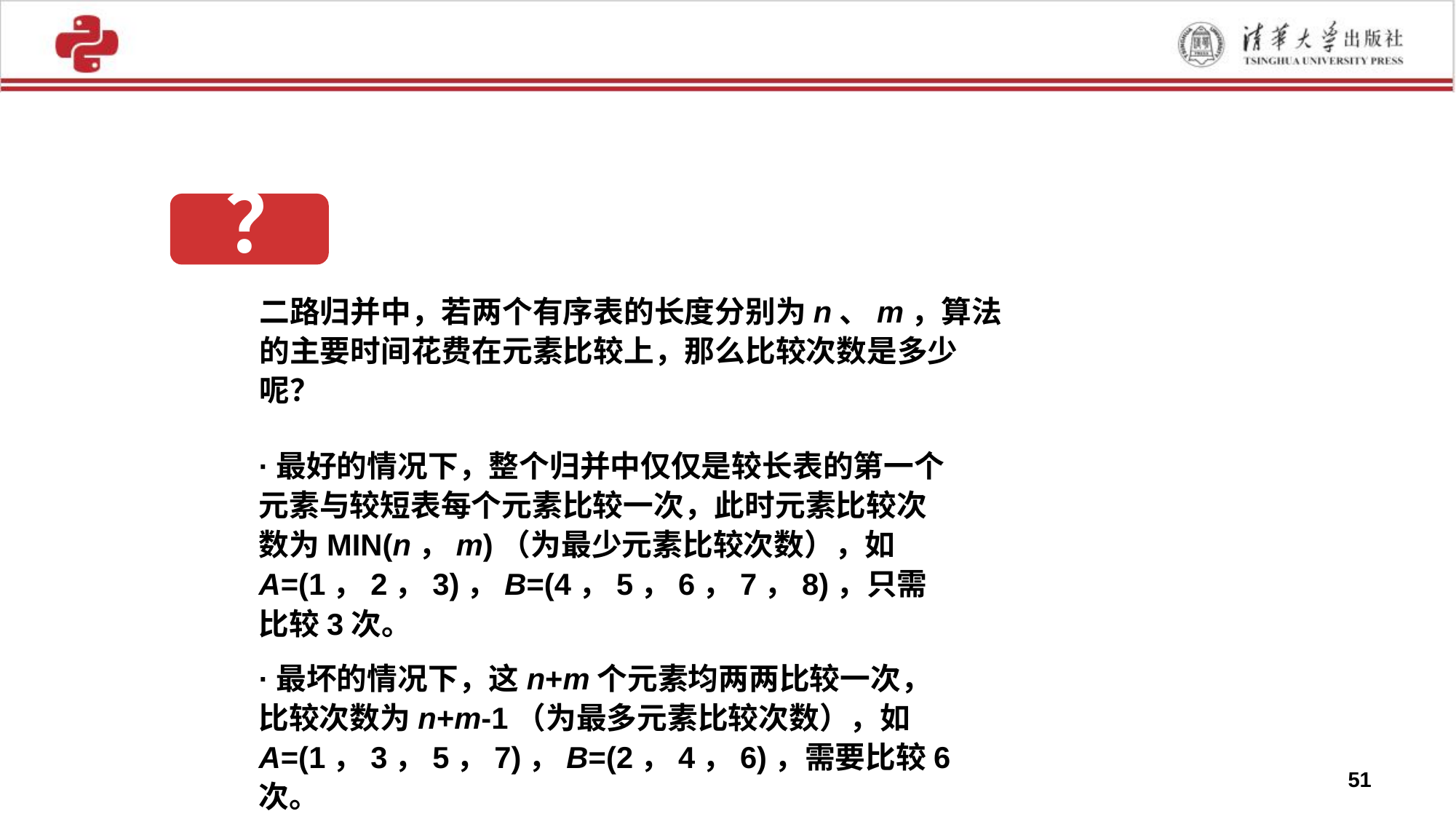

？
二路归并中，若两个有序表的长度分别为n、m，算法的主要时间花费在元素比较上，那么比较次数是多少呢？
·最好的情况下，整个归并中仅仅是较长表的第一个元素与较短表每个元素比较一次，此时元素比较次数为MIN(n，m)（为最少元素比较次数），如A=(1，2，3)，B=(4，5，6，7，8)，只需比较3次。
·最坏的情况下，这n+m个元素均两两比较一次，比较次数为n+m-1（为最多元素比较次数），如A=(1，3，5，7)，B=(2，4，6)，需要比较6次。

51